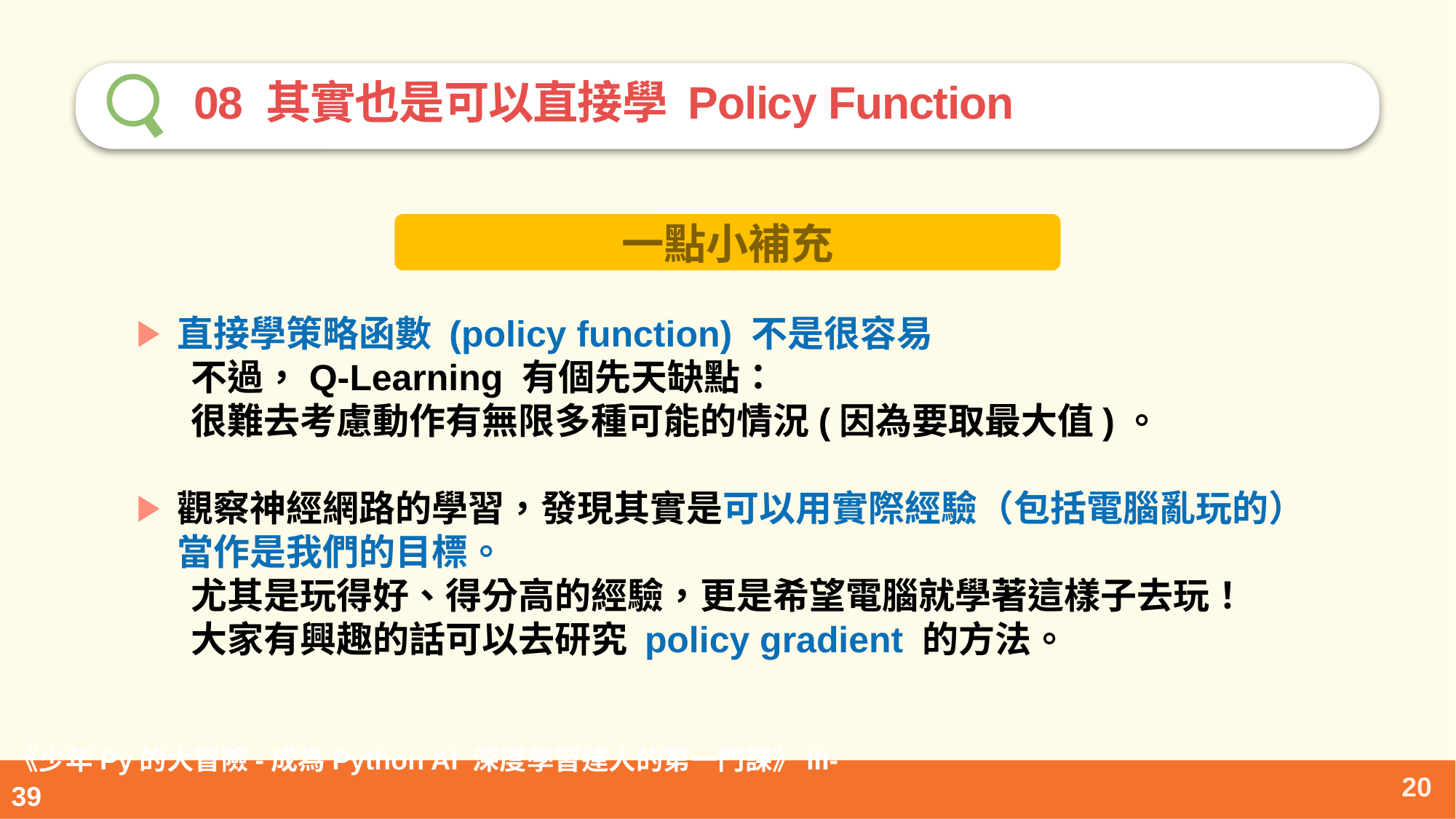

08 其實也是可以直接學 Policy Function
一點小補充

直接學策略函數 (policy function) 不是很容易
不過，Q-Learning 有個先天缺點：
很難去考慮動作有無限多種可能的情況(因為要取最大值)。

觀察神經網路的學習，發現其實是可以用實際經驗（包括電腦亂玩的）當作是我們的目標。
尤其是玩得好、得分高的經驗，更是希望電腦就學著這樣子去玩！
大家有興趣的話可以去研究 policy gradient 的方法。
20